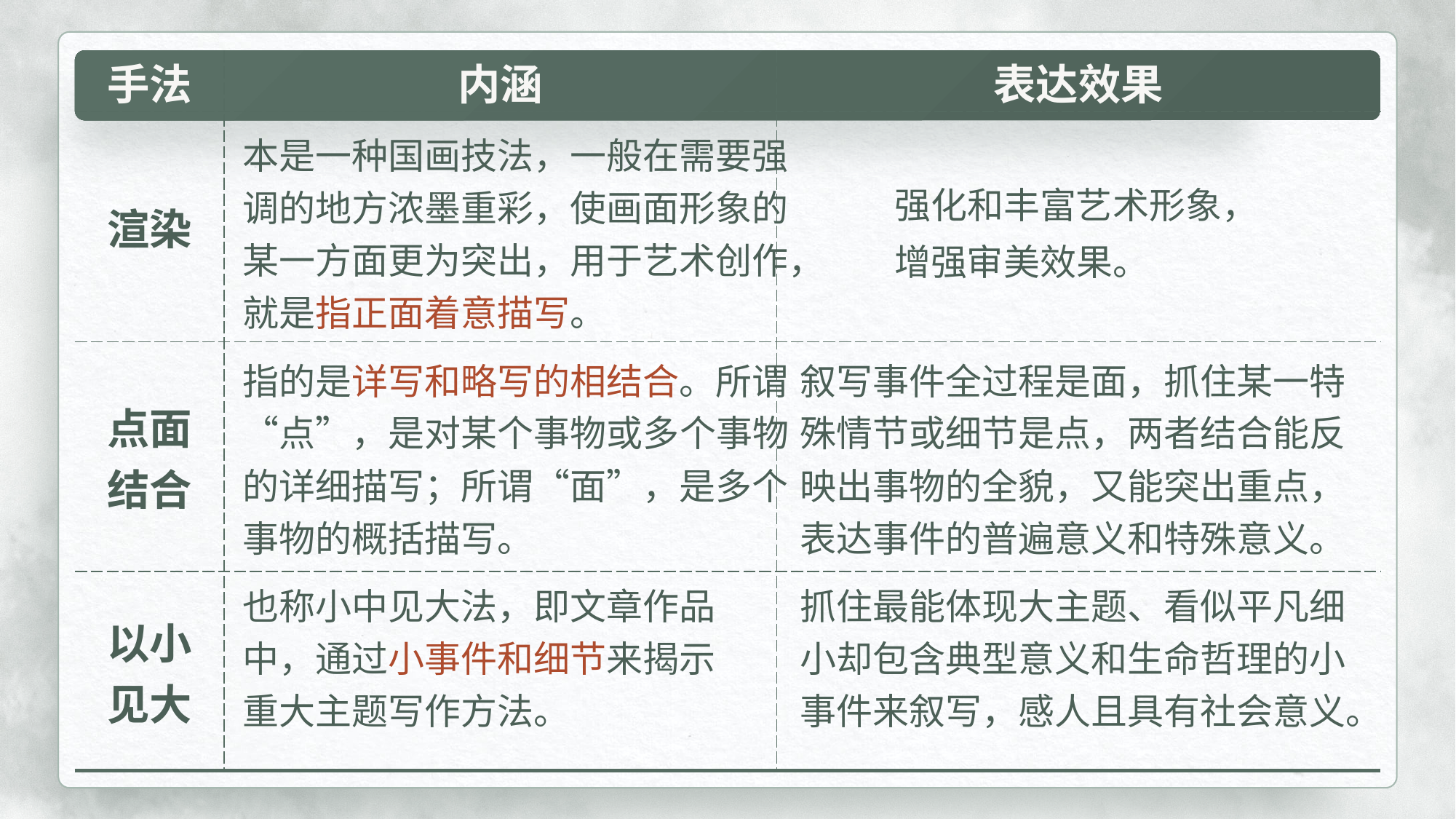

| 手法 | 内涵 | 表达效果 |
| --- | --- | --- |
| 渲染 |  |  |
| 点面 结合 |  |  |
| 以小 见大 |  |  |
本是一种国画技法，一般在需要强调的地方浓墨重彩，使画面形象的某一方面更为突出，用于艺术创作，就是指正面着意描写。
强化和丰富艺术形象，增强审美效果。
指的是详写和略写的相结合。所谓“点”，是对某个事物或多个事物的详细描写；所谓“面”，是多个事物的概括描写。
叙写事件全过程是面，抓住某一特殊情节或细节是点，两者结合能反映出事物的全貌，又能突出重点，表达事件的普遍意义和特殊意义。
也称小中见大法，即文章作品中，通过小事件和细节来揭示重大主题写作方法。
抓住最能体现大主题、看似平凡细小却包含典型意义和生命哲理的小事件来叙写，感人且具有社会意义。